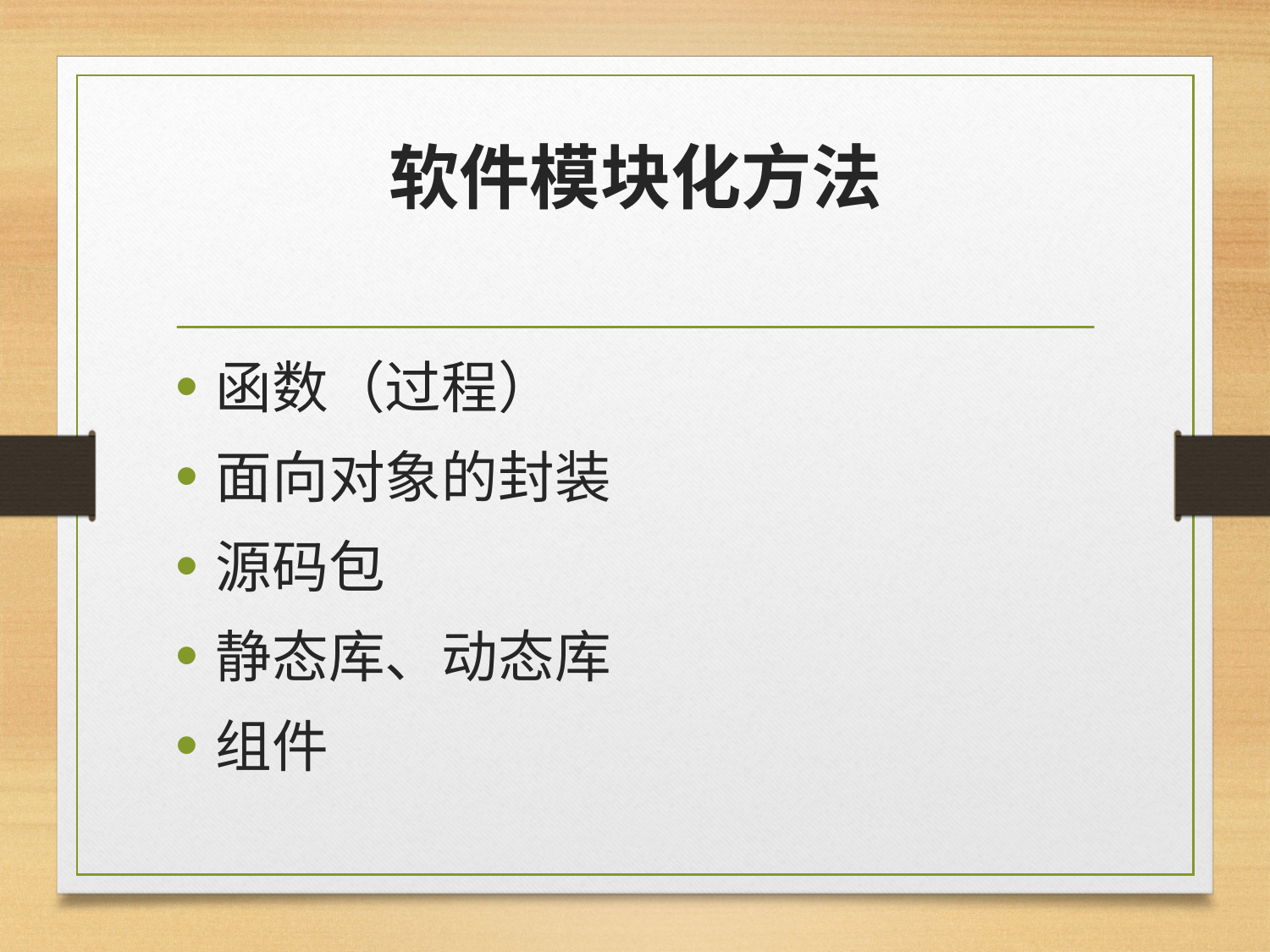

# 软件模块化方法
函数（过程）
面向对象的封装
源码包
静态库、动态库
组件